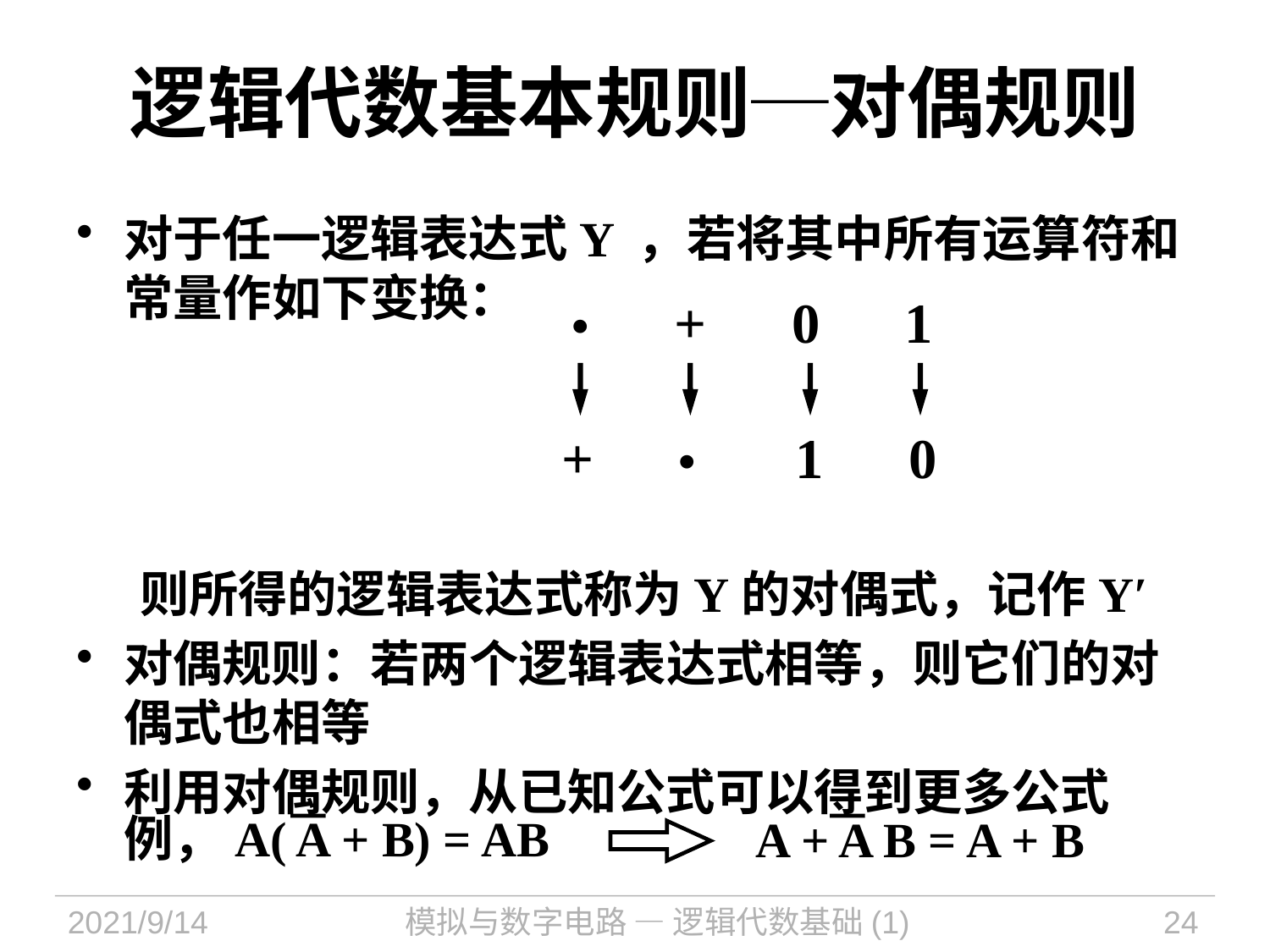

# 逻辑代数基本规则─对偶规则
对于任一逻辑表达式Y ，若将其中所有运算符和常量作如下变换：

则所得的逻辑表达式称为Y的对偶式，记作Y′
对偶规则：若两个逻辑表达式相等，则它们的对偶式也相等
利用对偶规则，从已知公式可以得到更多公式
•      +      0      1

+      •       1      0
例，A( A + B) = AB
A + A B = A + B

2021/9/14
模拟与数字电路 — 逻辑代数基础(1)
24